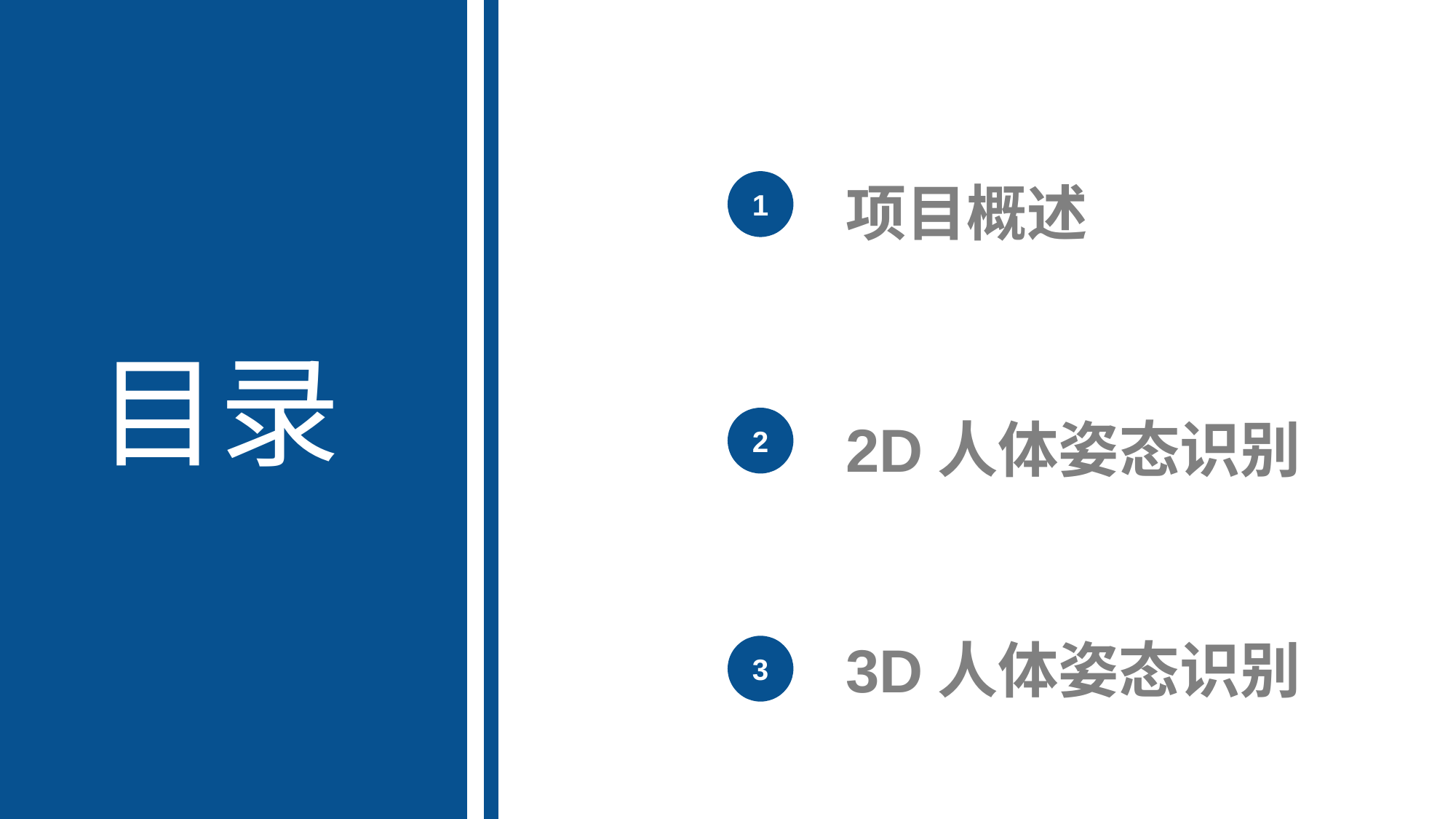

项目概述
1
目录
2D人体姿态识别
2
3D人体姿态识别
3